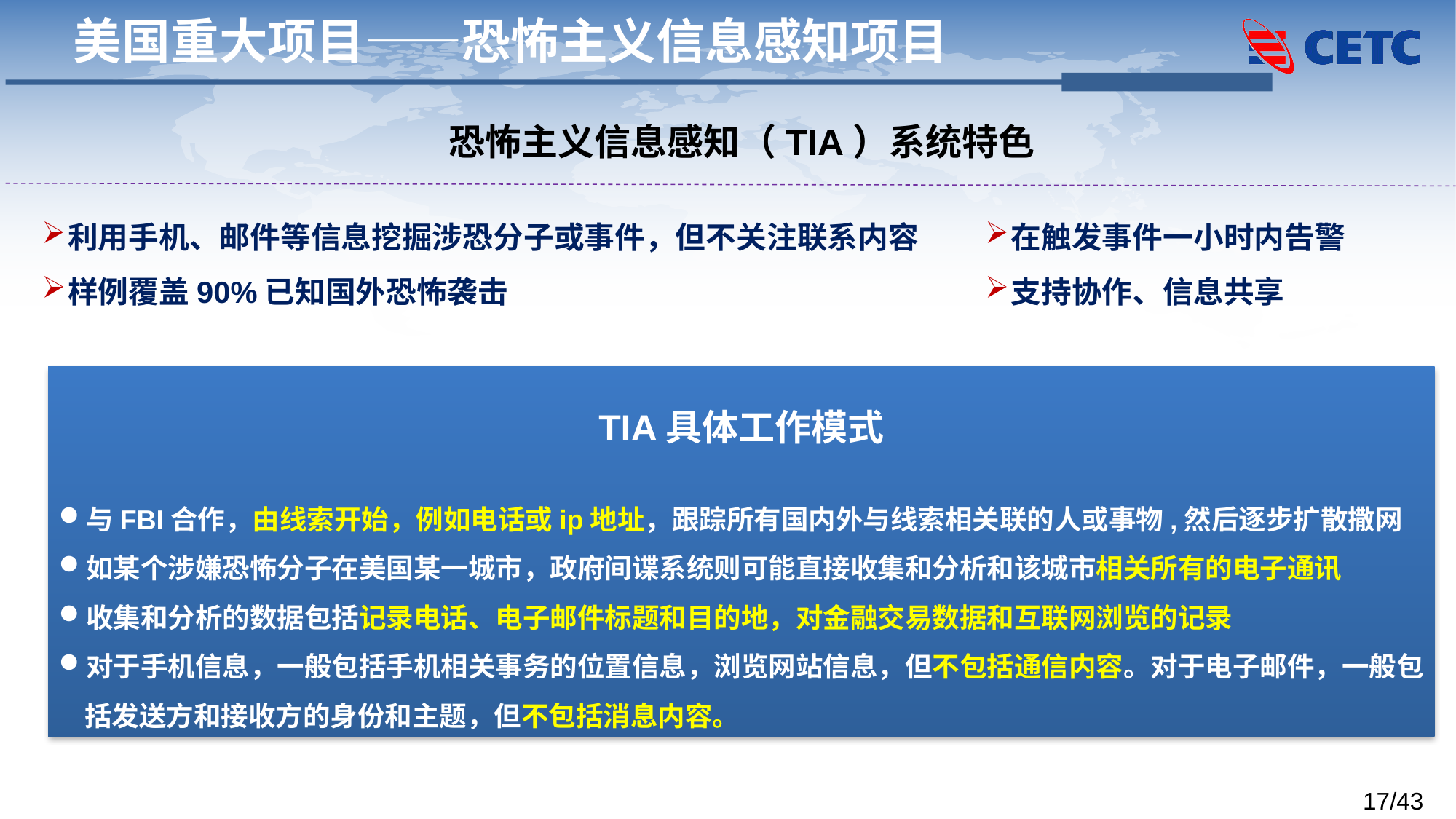

美国重大项目——恐怖主义信息感知项目
恐怖主义信息感知（TIA）系统特色
利用手机、邮件等信息挖掘涉恐分子或事件，但不关注联系内容
样例覆盖90%已知国外恐怖袭击
在触发事件一小时内告警
支持协作、信息共享

TIA具体工作模式

与FBI合作，由线索开始，例如电话或ip地址，跟踪所有国内外与线索相关联的人或事物,然后逐步扩散撒网
如某个涉嫌恐怖分子在美国某一城市，政府间谍系统则可能直接收集和分析和该城市相关所有的电子通讯
收集和分析的数据包括记录电话、电子邮件标题和目的地，对金融交易数据和互联网浏览的记录
对于手机信息，一般包括手机相关事务的位置信息，浏览网站信息，但不包括通信内容。对于电子邮件，一般包括发送方和接收方的身份和主题，但不包括消息内容。